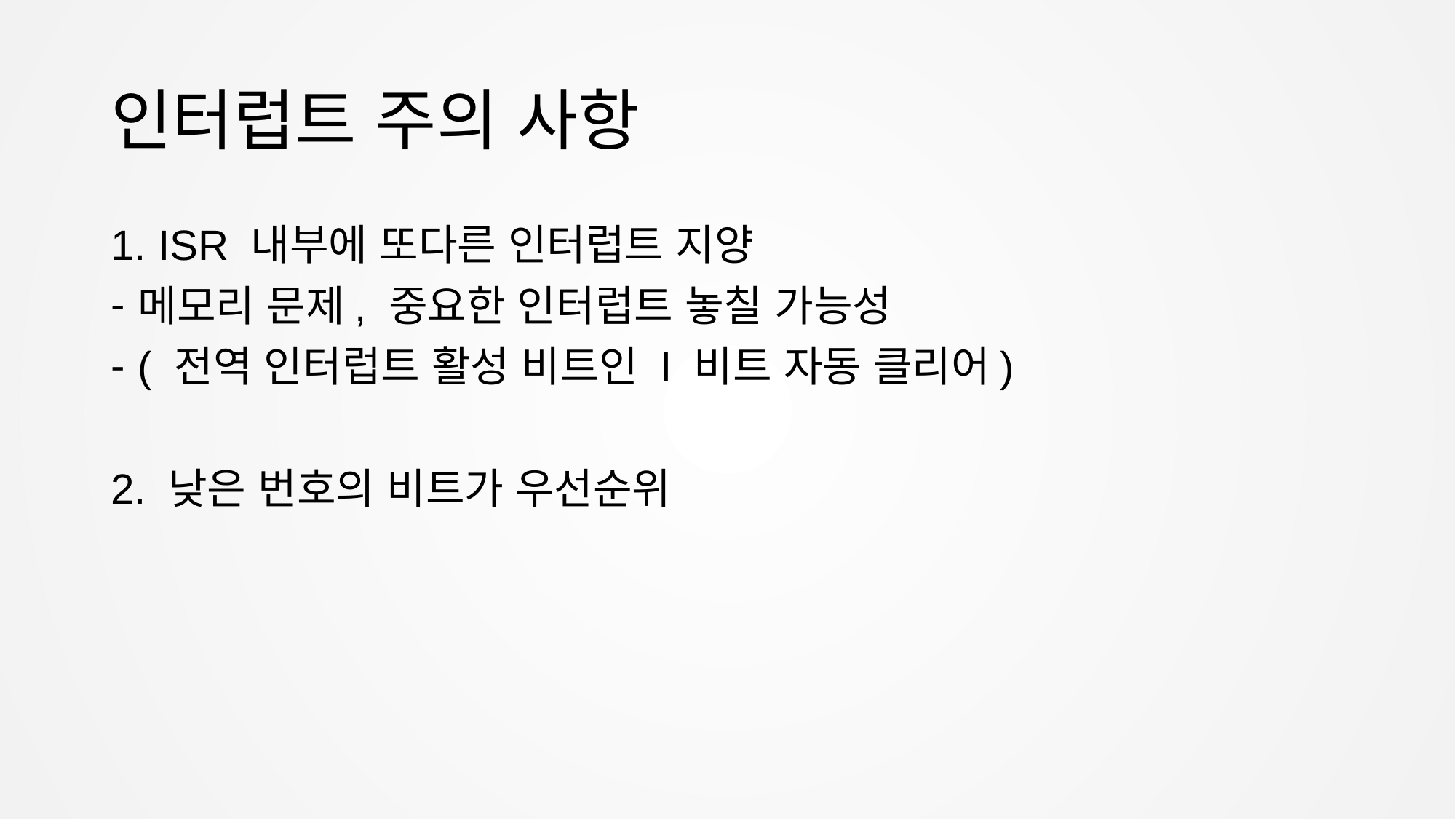

# 인터럽트 주의 사항
1. ISR 내부에 또다른 인터럽트 지양
메모리 문제, 중요한 인터럽트 놓칠 가능성
( 전역 인터럽트 활성 비트인 I 비트 자동 클리어)

2. 낮은 번호의 비트가 우선순위